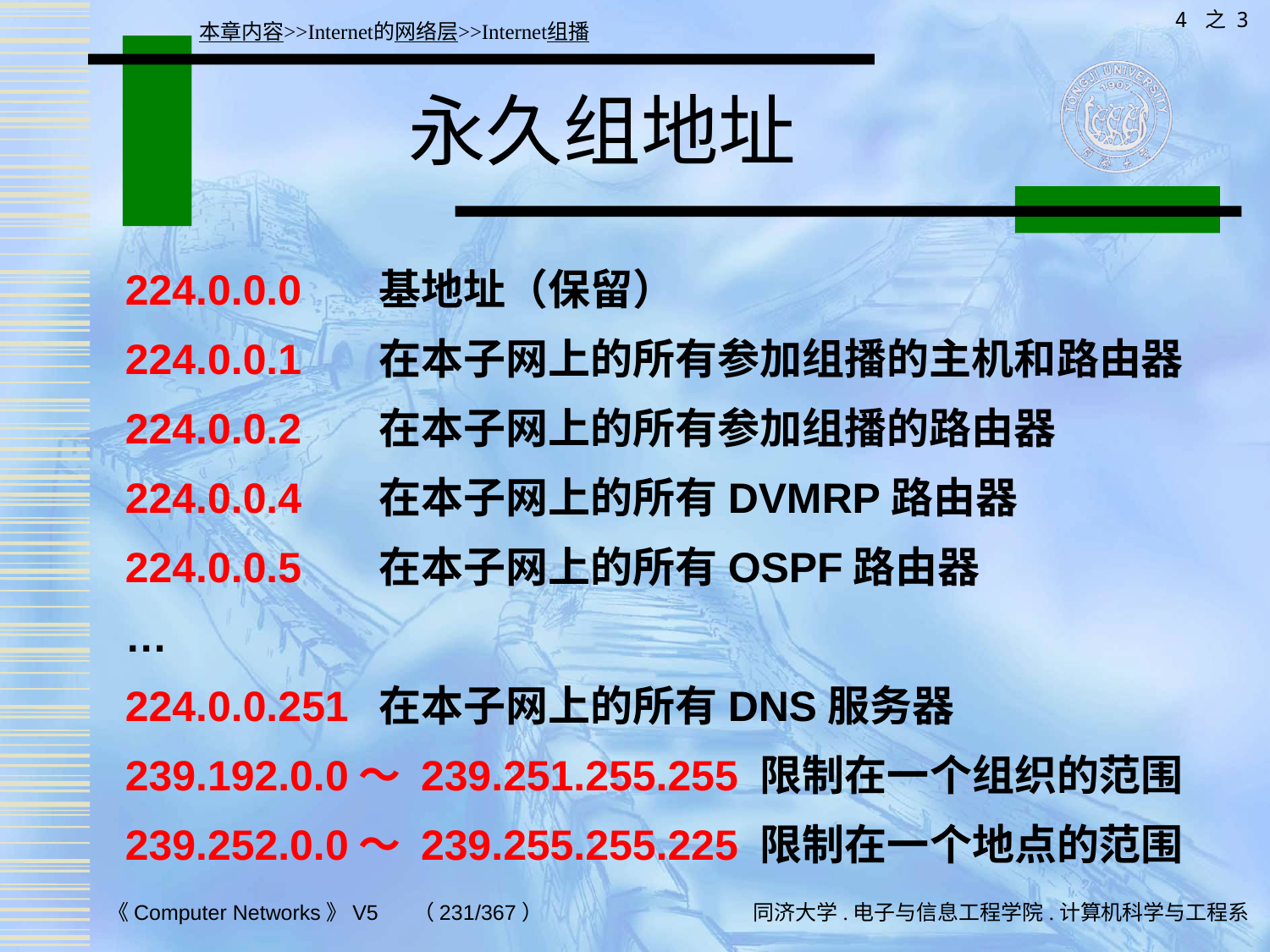

4 之 3
本章内容>>Internet的网络层>>Internet组播

# 永久组地址
224.0.0.0	基地址（保留）
224.0.0.1	在本子网上的所有参加组播的主机和路由器
224.0.0.2	在本子网上的所有参加组播的路由器
224.0.0.4	在本子网上的所有DVMRP路由器
224.0.0.5	在本子网上的所有OSPF路由器
…
224.0.0.251	在本子网上的所有DNS服务器
239.192.0.0～ 239.251.255.255	限制在一个组织的范围
239.252.0.0～ 239.255.255.225	限制在一个地点的范围